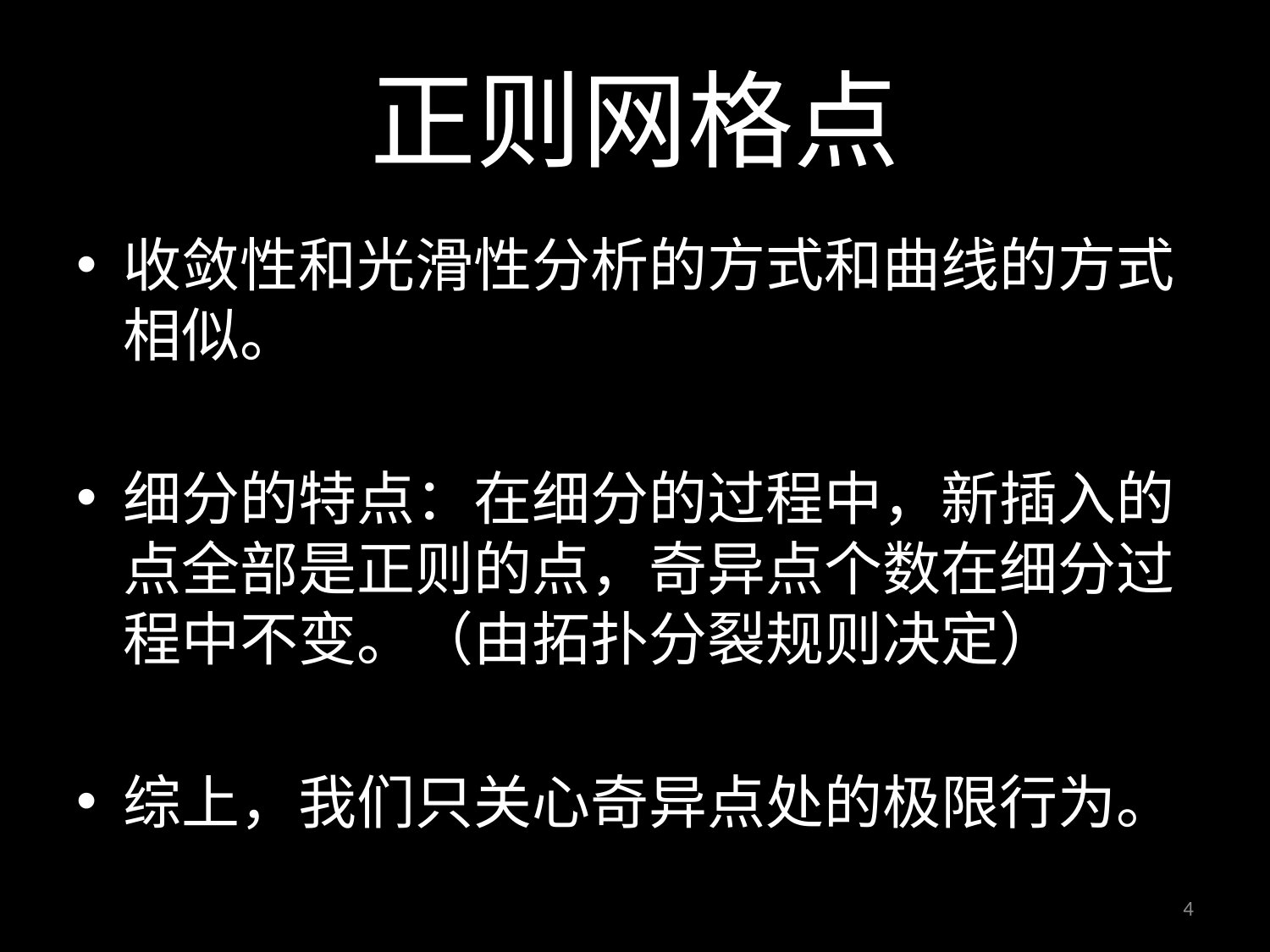

# 正则网格点
收敛性和光滑性分析的方式和曲线的方式相似。

细分的特点：在细分的过程中，新插入的点全部是正则的点，奇异点个数在细分过程中不变。（由拓扑分裂规则决定）

综上，我们只关心奇异点处的极限行为。
4